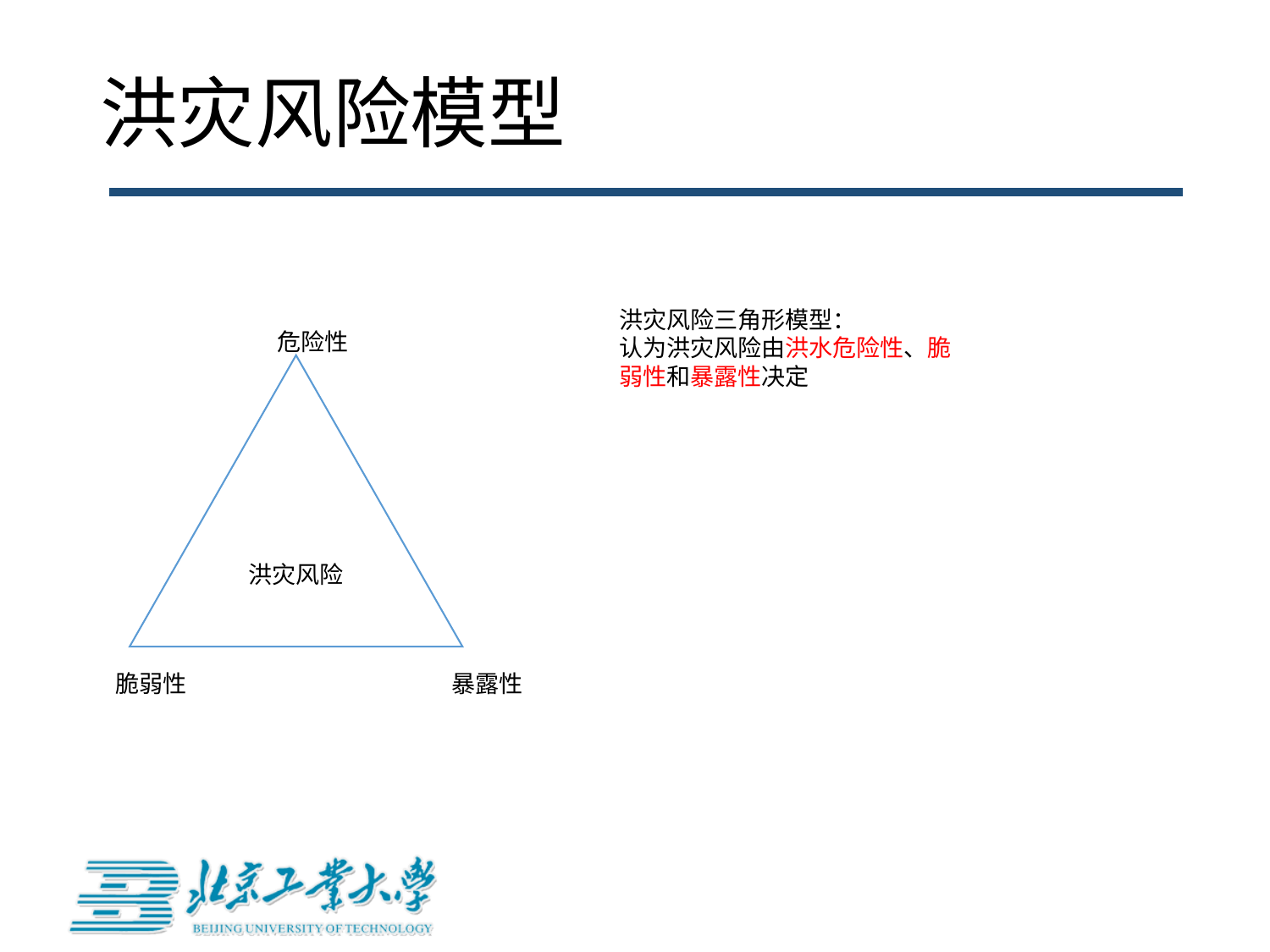

# 洪灾风险模型
洪灾风险三角形模型：
认为洪灾风险由洪水危险性、脆弱性和暴露性决定

危险性
洪灾风险
脆弱性
暴露性